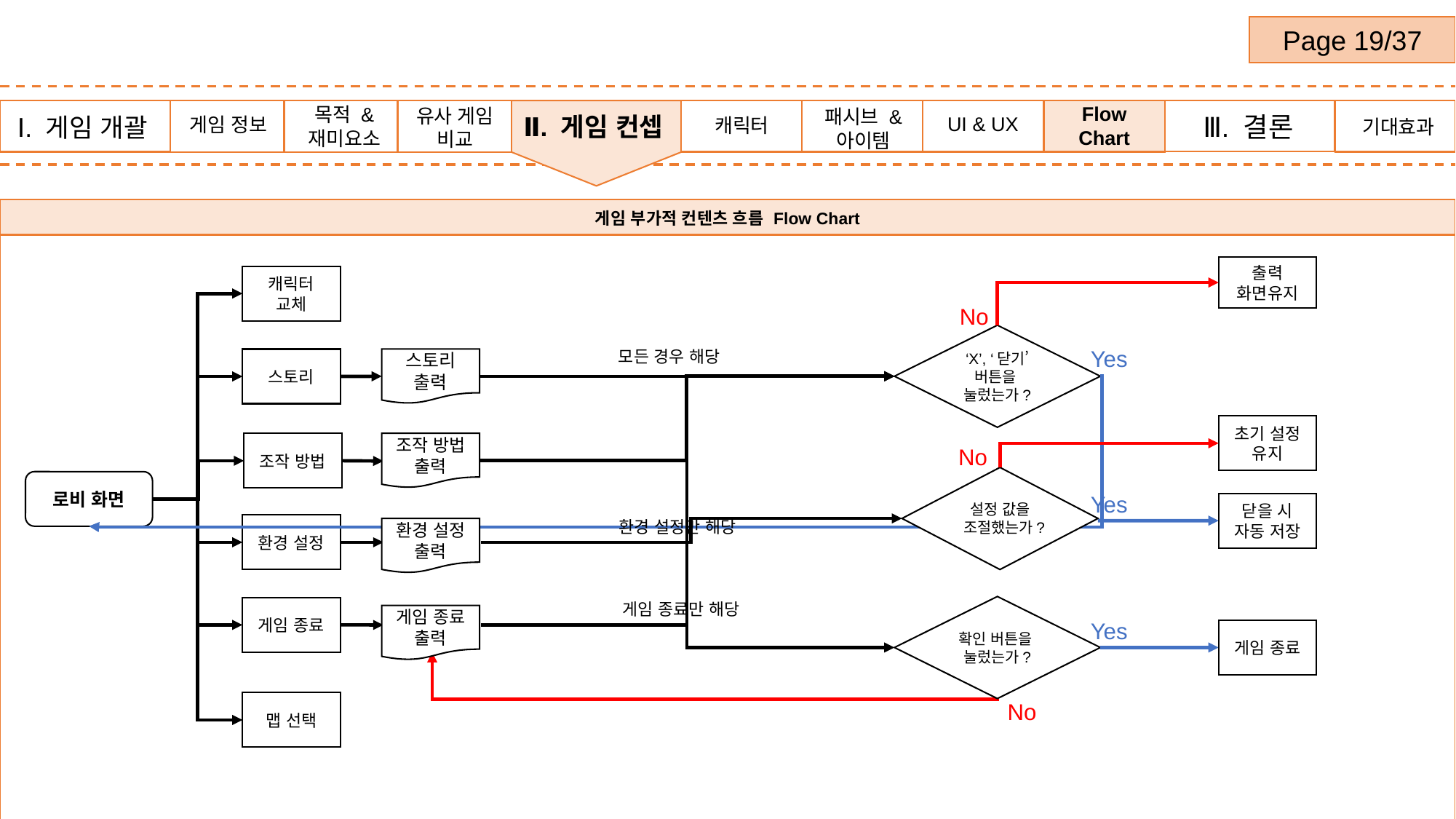

Page 19/37

Flow Chart
유사 게임
비교

캐릭터

Ⅲ. 결론
UI & UX
게임 정보
기대효과
게임 정보
Ⅱ. 게임 컨셉
Ⅰ. 게임 개괄
목적 &
재미요소
패시브 &
아이템
| 게임 부가적 컨텐츠 흐름 Flow Chart |
| --- |
|  |
출력 화면유지
캐릭터
교체
No
‘X’, ‘닫기’
버튼을
눌렀는가?
Yes
모든 경우 해당
스토리 출력
스토리
초기 설정
유지
조작 방법 출력
조작 방법
No
설정 값을 조절했는가?
로비 화면
Yes
닫을 시
자동 저장
환경 설정만 해당
환경 설정
환경 설정 출력
게임 종료만 해당
확인 버튼을
눌렀는가?
게임 종료
게임 종료 출력
Yes
게임 종료
No
맵 선택